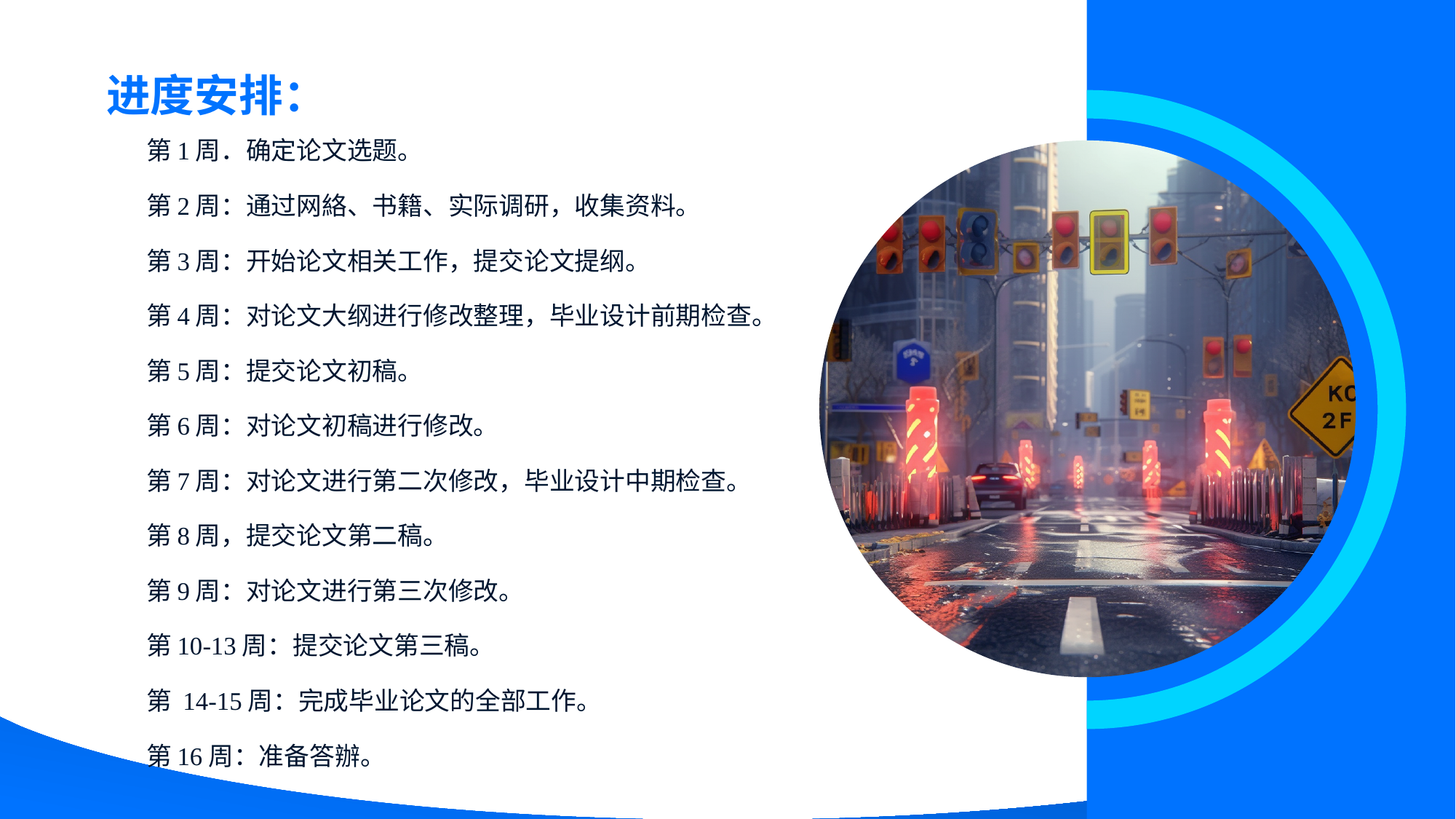

进度安排：

第1周．确定论文选题。
第2周：通过网絡、书籍、实际调研，收集资料。
第3周：开始论文相关工作，提交论文提纲。
第4周：对论文大纲进行修改整理，毕业设计前期检查。
第5周：提交论文初稿。
第6周：对论文初稿进行修改。
第7周：对论文进行第二次修改，毕业设计中期检查。
第8周，提交论文第二稿。
第9周：对论文进行第三次修改。
第10-13周：提交论文第三稿。
第 14-15周：完成毕业论文的全部工作。
第16周：准备答辦。